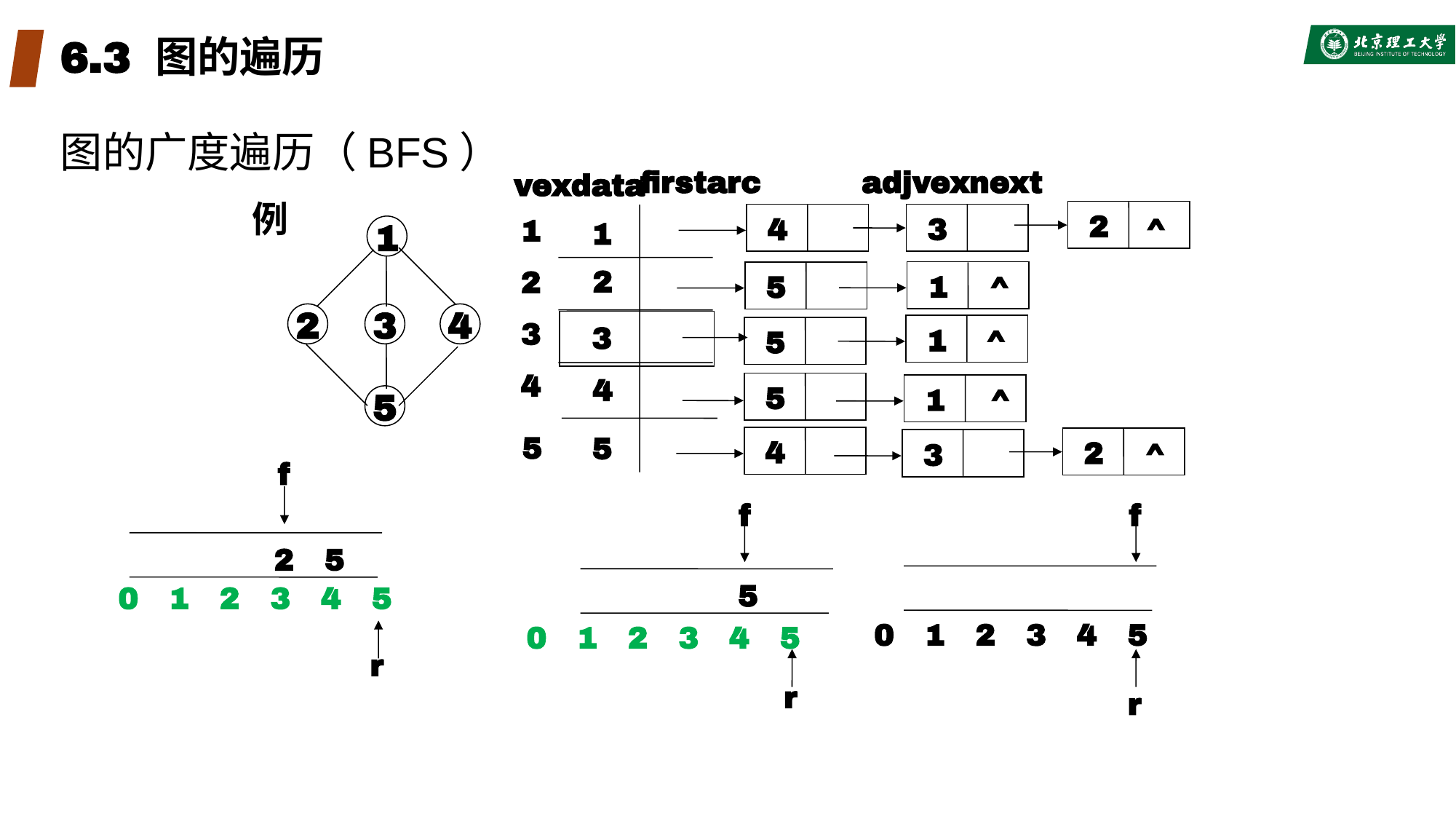

# 6.3 图的遍历
图的广度遍历（BFS）
firstarc
adjvex
next
vexdata
 2

 3

 4

^

1
1
2
2

 1

 5

^
3

3
 1

^
 5

4

4
 5

 1

^

5
5
 4

 2

 3

^
例
1

2
3
4

5
f

0   1   2   3   4   5

          2   5

r
f

0   1   2   3   4   5

               5

r
f

0   1   2   3   4   5

r